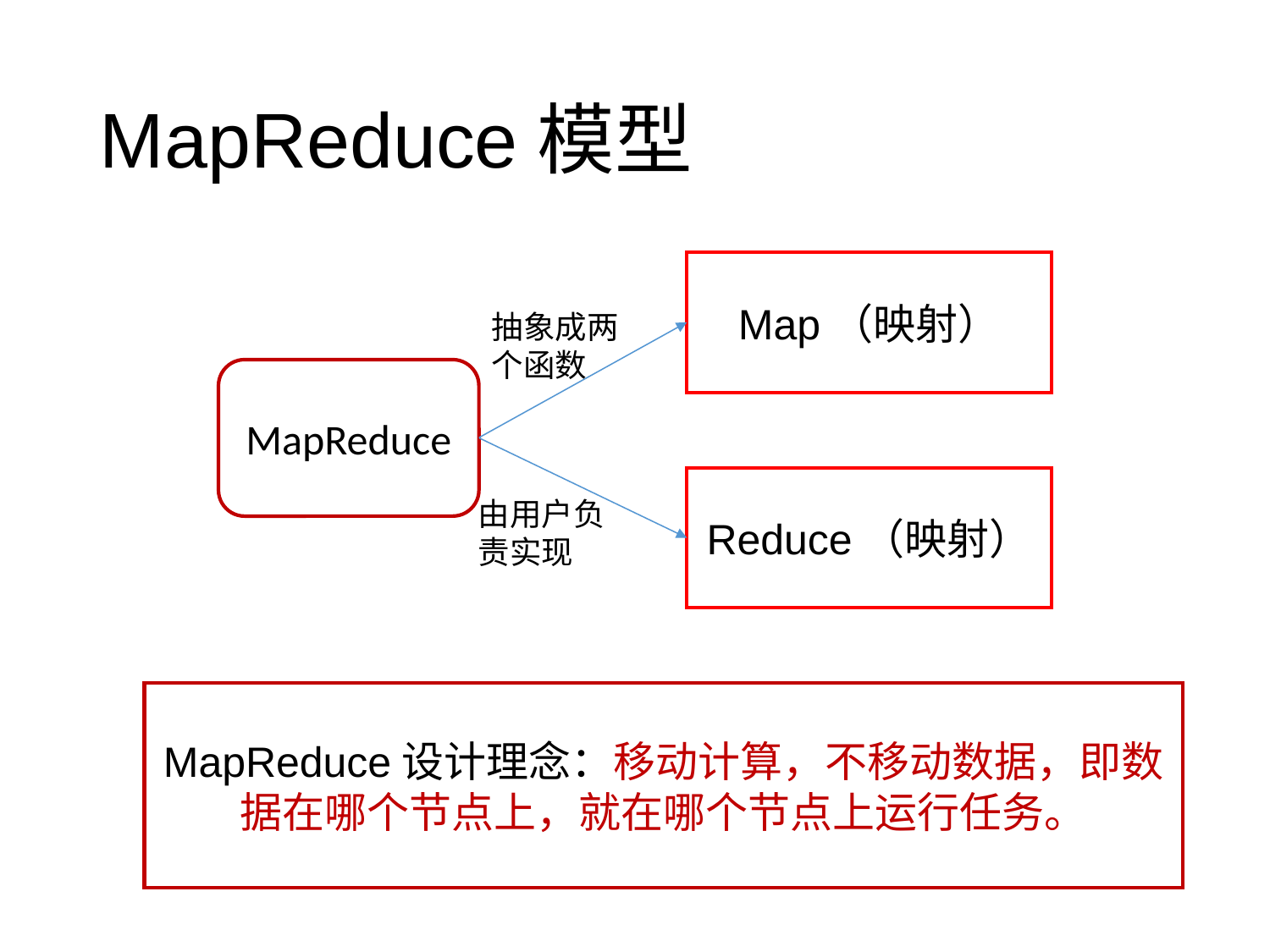

MapReduce模型
Map（映射）

MapReduce

Reduce（映射）
抽象成两个函数
由用户负责实现
MapReduce设计理念：移动计算，不移动数据，即数据在哪个节点上，就在哪个节点上运行任务。